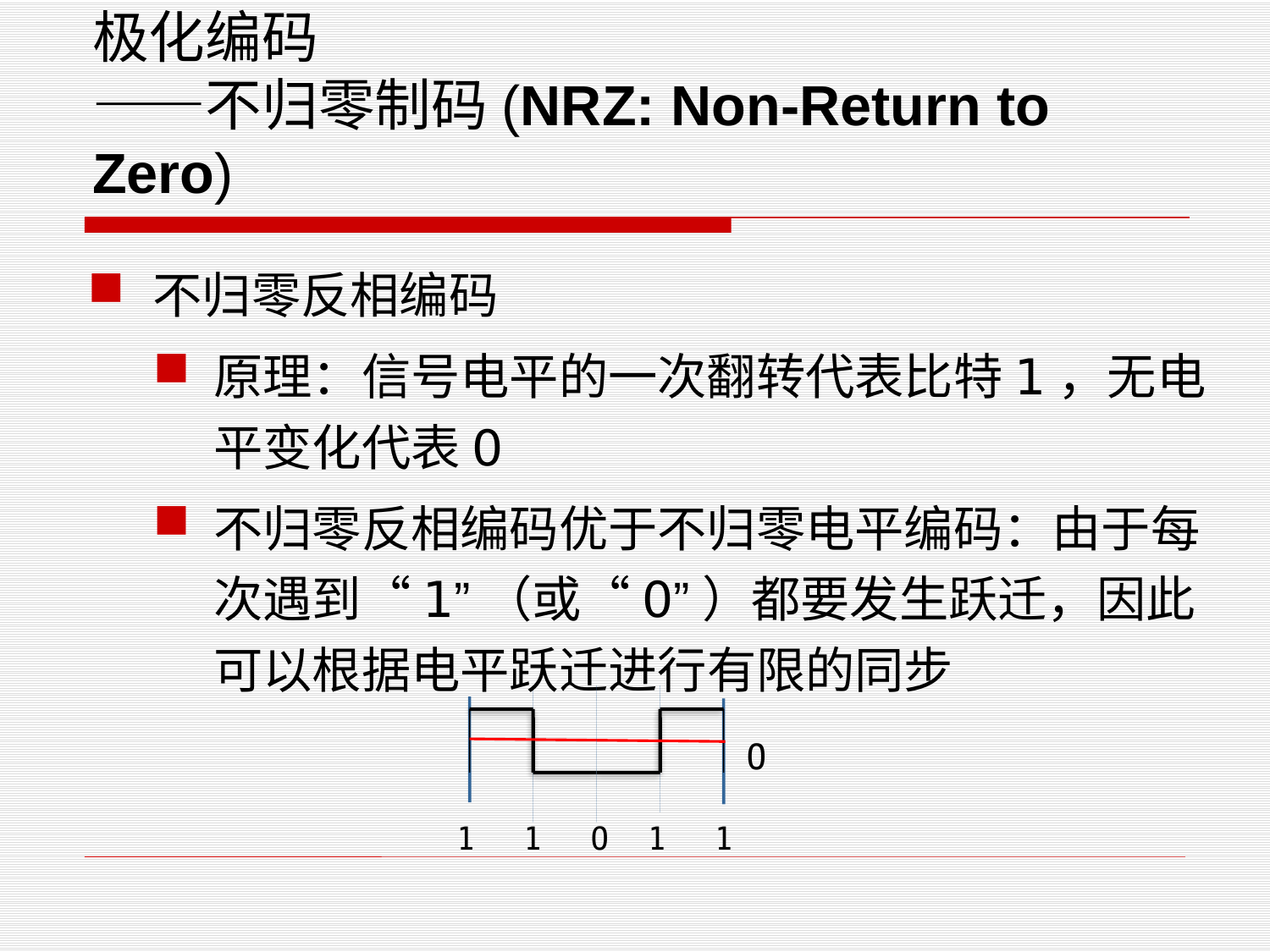

# 极化编码 ——不归零制码(NRZ: Non-Return to Zero)
不归零反相编码
原理：信号电平的一次翻转代表比特1，无电平变化代表0
不归零反相编码优于不归零电平编码：由于每次遇到“1”（或“0”）都要发生跃迁，因此可以根据电平跃迁进行有限的同步

0

      1     1     0    1     1